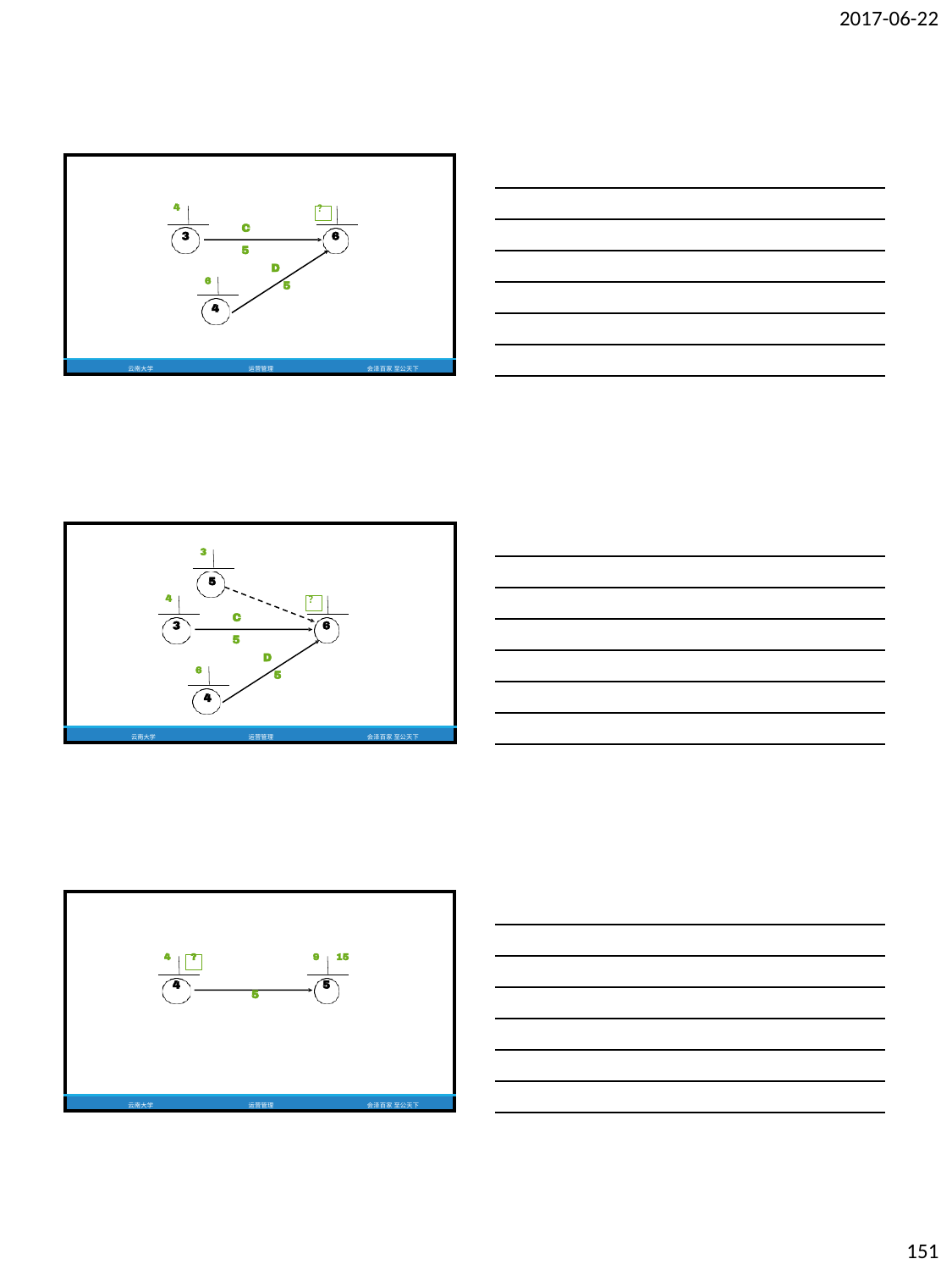

2017-06-22
|  | 4 |  |  |  |  |  | ？ |  |  |
| --- | --- | --- | --- | --- | --- | --- | --- | --- | --- |
|  |  | 3 |  |  | C |  |  | 6 |  |
|  |  |  |  |  | 5 |  |  |  |  |
|  |  |  |  |  | D |  |  |  |  |
|  |  |  | 6 |  |  | 5 |  |  |  |
|  |  |  |  | 4 |  |  |  |  |  |
| 云南大学 |  |  |  |  | 运营管理 |  |  |  | 会泽百家 至公天下 |

|  |  |  | 3 |  |  |  |  |  |
| --- | --- | --- | --- | --- | --- | --- | --- | --- |
|  |  |  | 5 |  |  |  |  |  |
|  | 4 |  |  |  |  | ？ |  |  |
|  |  | 3 |  | C |  |  | 6 |  |
|  |  |  |  | 5 |  |  |  |  |
|  |  |  |  |  | D |  |  |  |
|  |  |  | 6 |  | 5 |  |  |  |
|  |  |  | 4 |  |  |  |  |  |
| 云南大学 |  |  |  |  | 运营管理 |  |  | 会泽百家 至公天下 |

| 4 | 4 | ? | 5 | 9 | 5 | 15 |
| --- | --- | --- | --- | --- | --- | --- |
| 云南大学 | 运营管理 |  |  | 会泽百家 至公天下 |  |  |

151